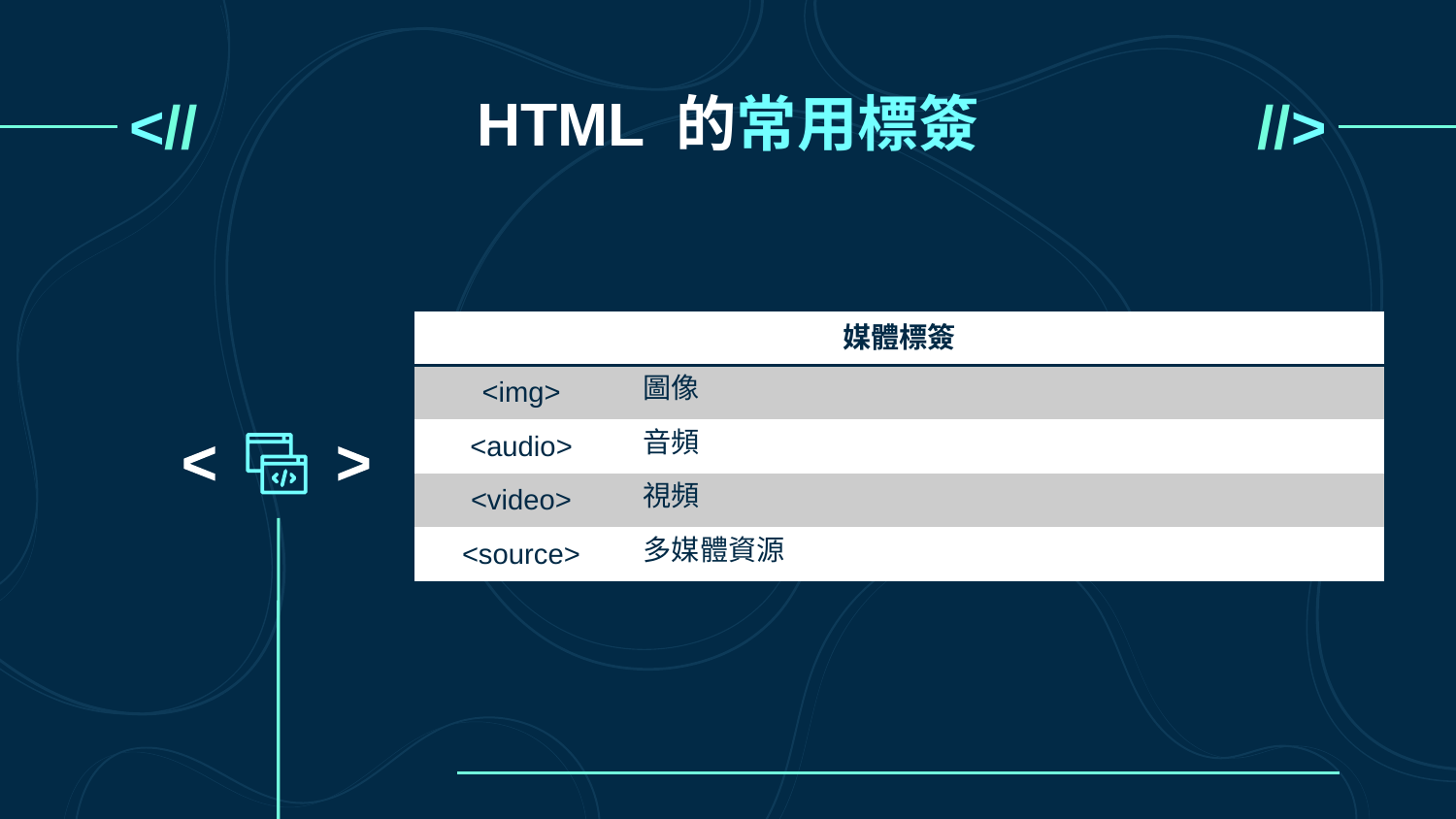

# HTML 的常用標簽
<//
//>
| 媒體標簽 |  |
| --- | --- |
| <img> | 圖像 |
| <audio> | 音頻 |
| <video> | 視頻 |
| <source> | 多媒體資源 |

<
<